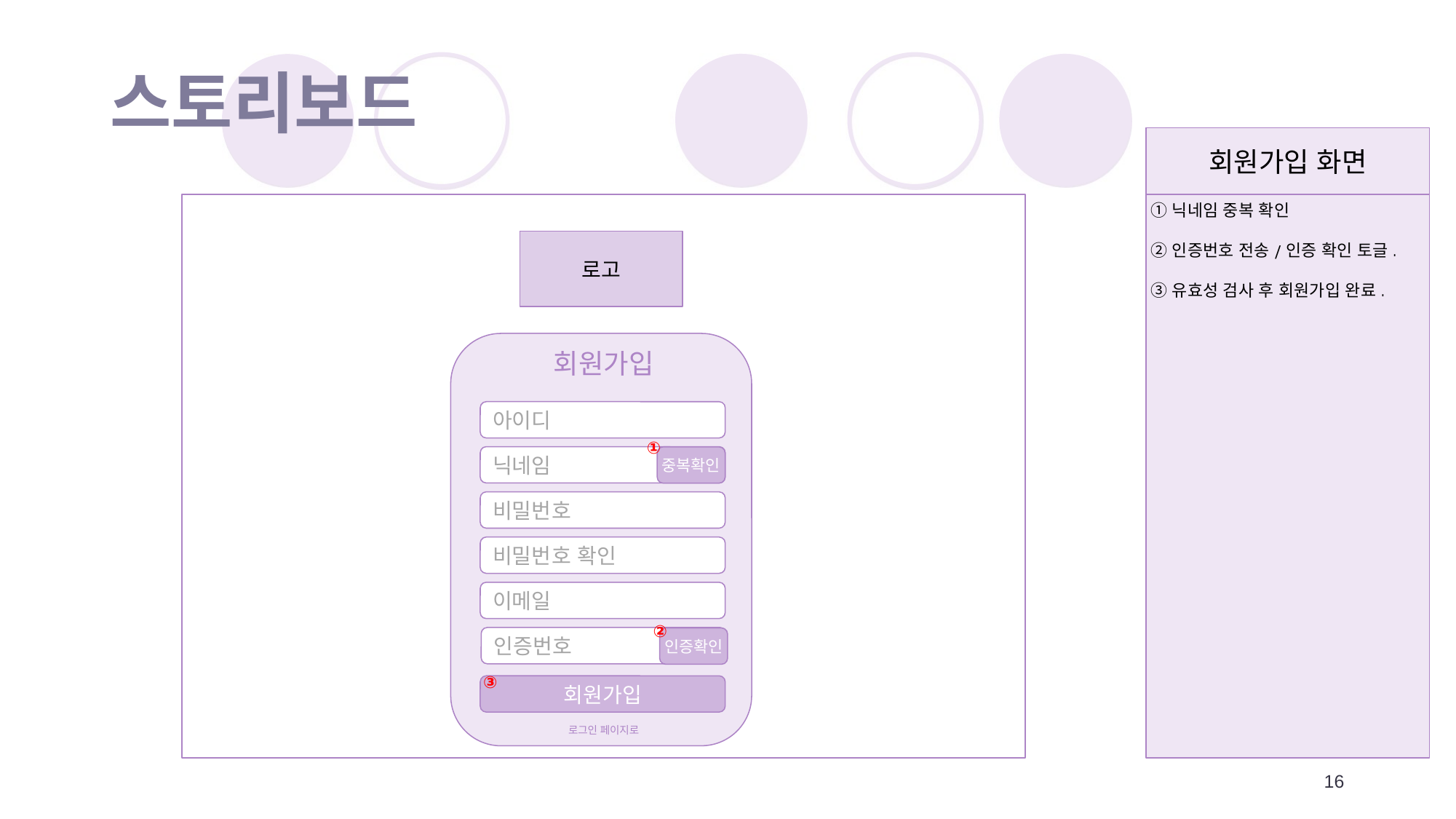

# 스토리보드
회원가입 화면

닉네임 중복 확인

인증번호 전송/인증 확인 토글.

유효성 검사 후 회원가입 완료.
로고

회원가입
아이디
①
닉네임
중복확인
비밀번호
비밀번호 확인
이메일
②
인증번호
인증확인
③
회원가입
로그인 페이지로
16